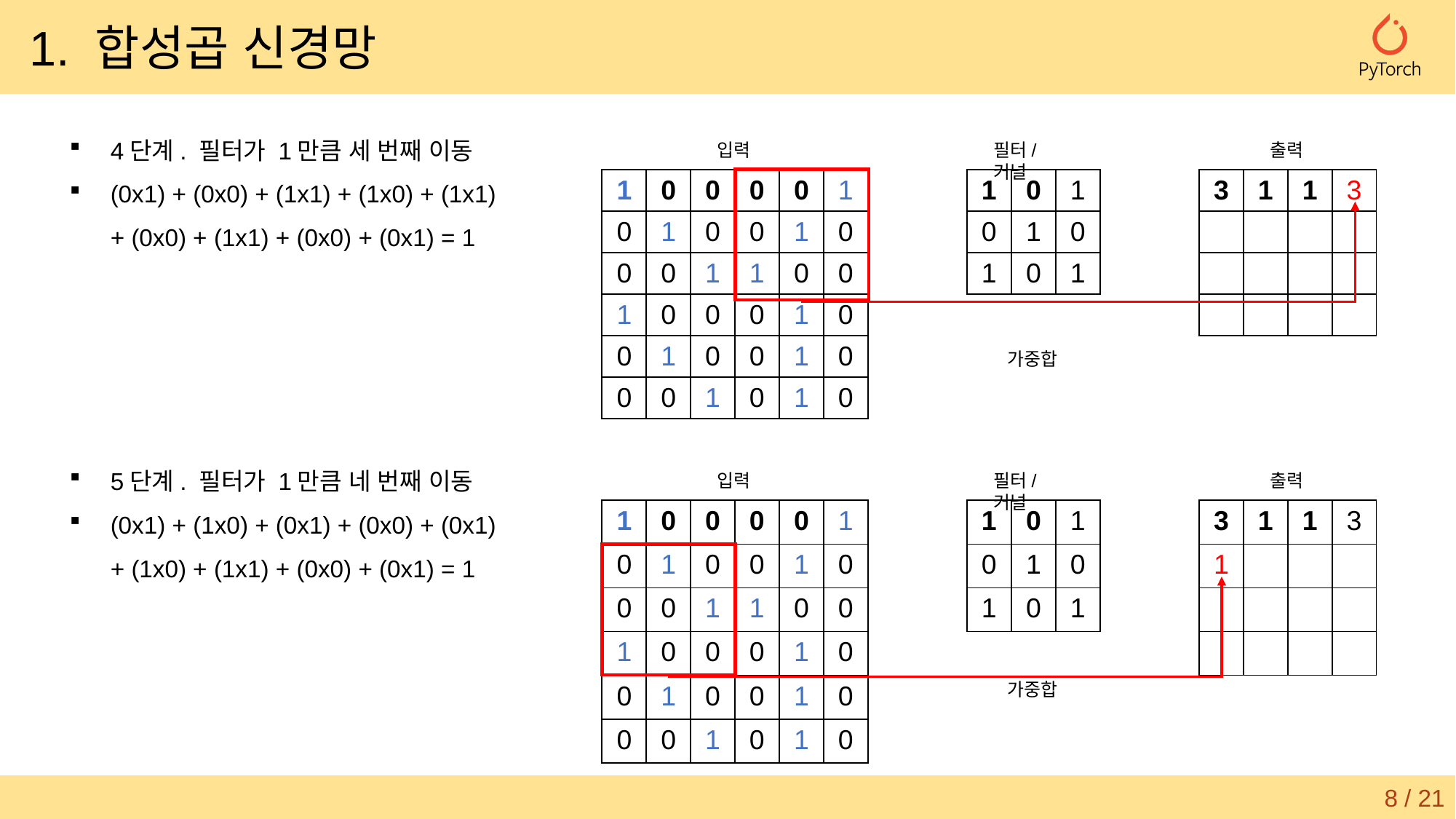

1. 합성곱 신경망
4단계. 필터가 1만큼 세 번째 이동
(0x1) + (0x0) + (1x1) + (1x0) + (1x1)
+ (0x0) + (1x1) + (0x0) + (0x1) = 1
출력
필터/커널
입력

| 1 | 0 | 1 |
| --- | --- | --- |
| 0 | 1 | 0 |
| 1 | 0 | 1 |
| 3 | 1 | 1 | 3 |
| --- | --- | --- | --- |
|  |  |  |  |
|  |  |  |  |
|  |  |  |  |
| 1 | 0 | 0 | 0 | 0 | 1 |
| --- | --- | --- | --- | --- | --- |
| 0 | 1 | 0 | 0 | 1 | 0 |
| 0 | 0 | 1 | 1 | 0 | 0 |
| 1 | 0 | 0 | 0 | 1 | 0 |
| 0 | 1 | 0 | 0 | 1 | 0 |
| 0 | 0 | 1 | 0 | 1 | 0 |
가중합
5단계. 필터가 1만큼 네 번째 이동
(0x1) + (1x0) + (0x1) + (0x0) + (0x1)
+ (1x0) + (1x1) + (0x0) + (0x1) = 1
출력
필터/커널
입력
| 1 | 0 | 1 |
| --- | --- | --- |
| 0 | 1 | 0 |
| 1 | 0 | 1 |
| 3 | 1 | 1 | 3 |
| --- | --- | --- | --- |
| 1 |  |  |  |
|  |  |  |  |
|  |  |  |  |
| 1 | 0 | 0 | 0 | 0 | 1 |
| --- | --- | --- | --- | --- | --- |
| 0 | 1 | 0 | 0 | 1 | 0 |
| 0 | 0 | 1 | 1 | 0 | 0 |
| 1 | 0 | 0 | 0 | 1 | 0 |
| 0 | 1 | 0 | 0 | 1 | 0 |
| 0 | 0 | 1 | 0 | 1 | 0 |

가중합
8 / 21